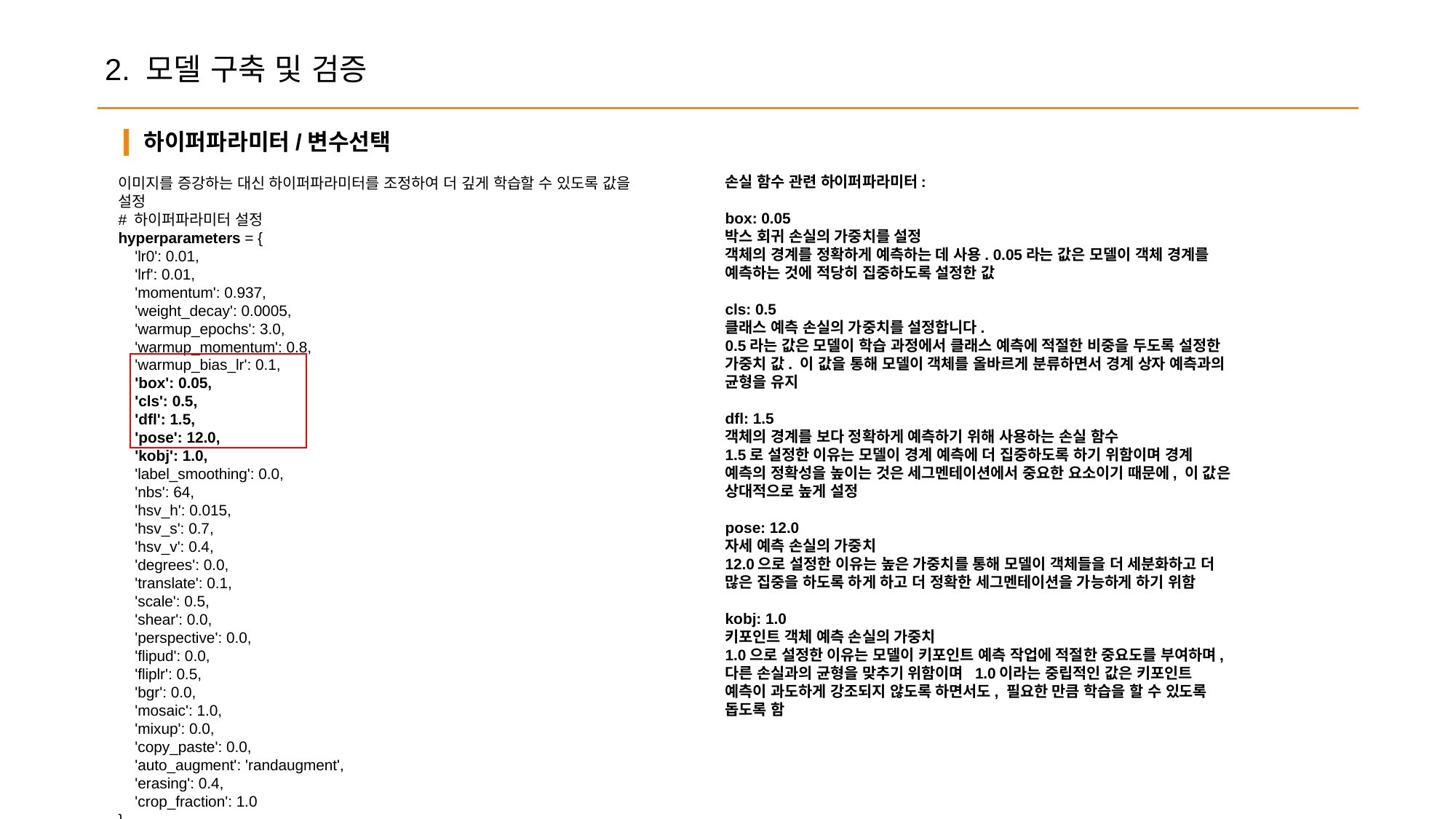

2. 모델 구축 및 검증
하이퍼파라미터/변수선택

손실 함수 관련 하이퍼파라미터:

box: 0.05
박스 회귀 손실의 가중치를 설정
객체의 경계를 정확하게 예측하는 데 사용. 0.05라는 값은 모델이 객체 경계를 예측하는 것에 적당히 집중하도록 설정한 값

cls: 0.5
클래스 예측 손실의 가중치를 설정합니다.
0.5라는 값은 모델이 학습 과정에서 클래스 예측에 적절한 비중을 두도록 설정한 가중치 값. 이 값을 통해 모델이 객체를 올바르게 분류하면서 경계 상자 예측과의 균형을 유지

dfl: 1.5
객체의 경계를 보다 정확하게 예측하기 위해 사용하는 손실 함수
1.5로 설정한 이유는 모델이 경계 예측에 더 집중하도록 하기 위함이며 경계 예측의 정확성을 높이는 것은 세그멘테이션에서 중요한 요소이기 때문에, 이 값은 상대적으로 높게 설정

pose: 12.0
자세 예측 손실의 가중치
12.0으로 설정한 이유는 높은 가중치를 통해 모델이 객체들을 더 세분화하고 더 많은 집중을 하도록 하게 하고 더 정확한 세그멘테이션을 가능하게 하기 위함

kobj: 1.0
키포인트 객체 예측 손실의 가중치
1.0으로 설정한 이유는 모델이 키포인트 예측 작업에 적절한 중요도를 부여하며, 다른 손실과의 균형을 맞추기 위함이며  1.0이라는 중립적인 값은 키포인트 예측이 과도하게 강조되지 않도록 하면서도, 필요한 만큼 학습을 할 수 있도록 돕도록 함

이미지를 증강하는 대신 하이퍼파라미터를 조정하여 더 깊게 학습할 수 있도록 값을 설정
# 하이퍼파라미터 설정
hyperparameters = {
    'lr0': 0.01,
    'lrf': 0.01,
    'momentum': 0.937,
    'weight_decay': 0.0005,
    'warmup_epochs': 3.0,
    'warmup_momentum': 0.8,
    'warmup_bias_lr': 0.1,
    'box': 0.05,
    'cls': 0.5,
    'dfl': 1.5,
    'pose': 12.0,
    'kobj': 1.0,
    'label_smoothing': 0.0,
    'nbs': 64,
    'hsv_h': 0.015,
    'hsv_s': 0.7,
    'hsv_v': 0.4,
    'degrees': 0.0,
    'translate': 0.1,
    'scale': 0.5,
    'shear': 0.0,
    'perspective': 0.0,
    'flipud': 0.0,
    'fliplr': 0.5,
    'bgr': 0.0,
    'mosaic': 1.0,
    'mixup': 0.0,
    'copy_paste': 0.0,
    'auto_augment': 'randaugment',
    'erasing': 0.4,
    'crop_fraction': 1.0
}